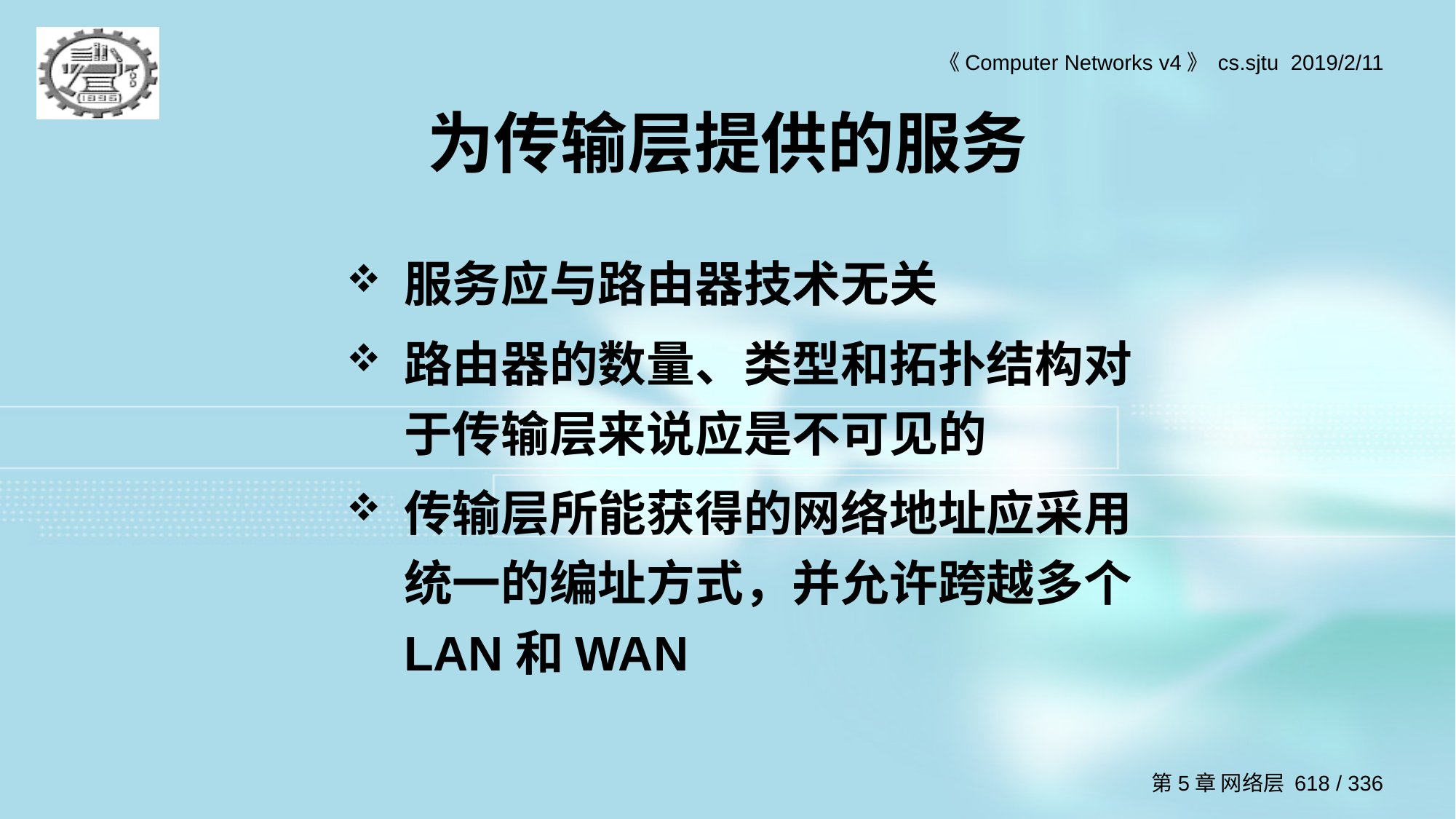

# 为传输层提供的服务
服务应与路由器技术无关
路由器的数量、类型和拓扑结构对于传输层来说应是不可见的
传输层所能获得的网络地址应采用统一的编址方式，并允许跨越多个LAN和WAN